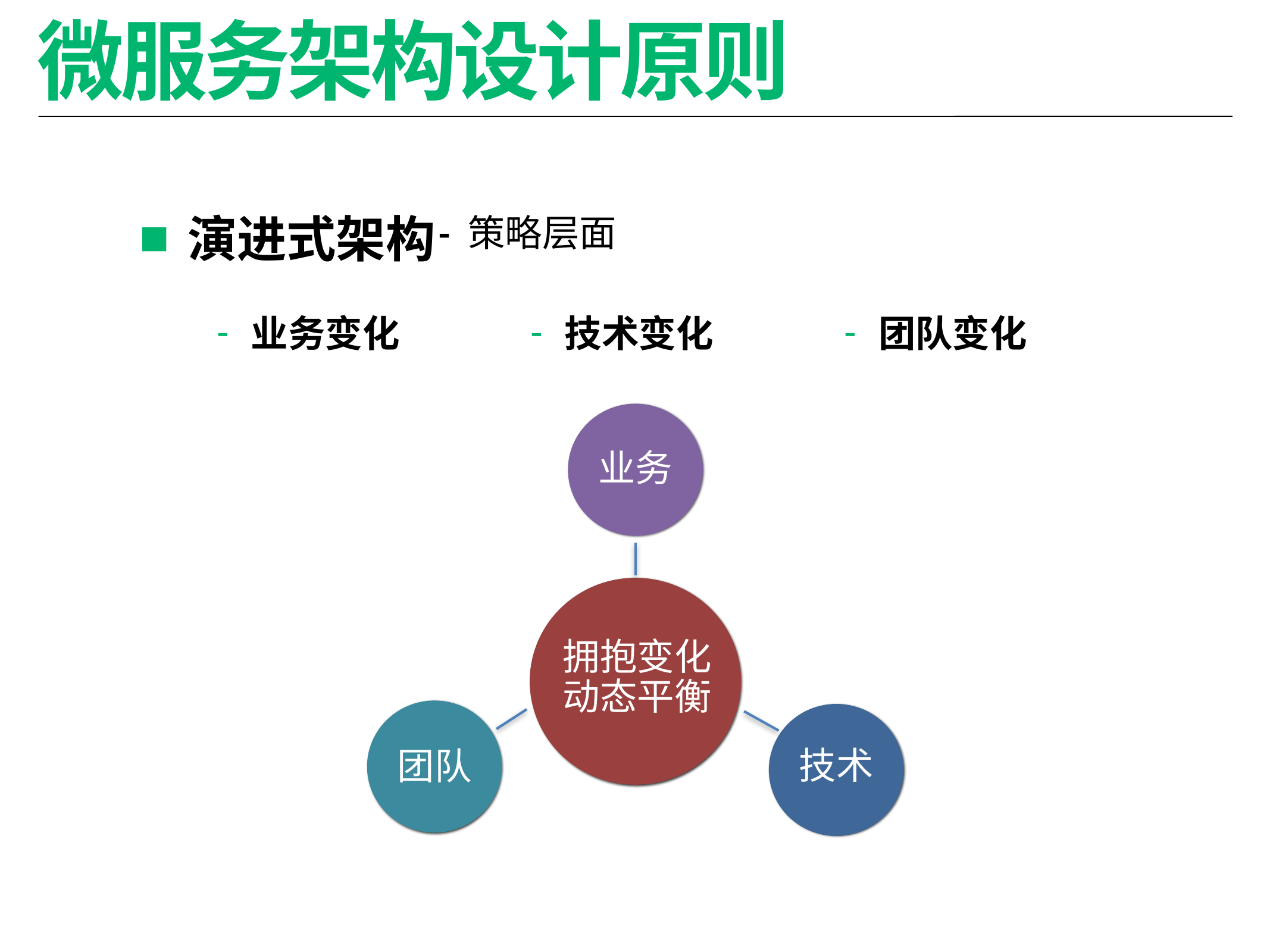

# 微服务架构设计原则
演进式架构
 - 策略层面
 业务变化
 技术变化
 团队变化

业务

拥抱变化
动态平衡

团队

技术

25